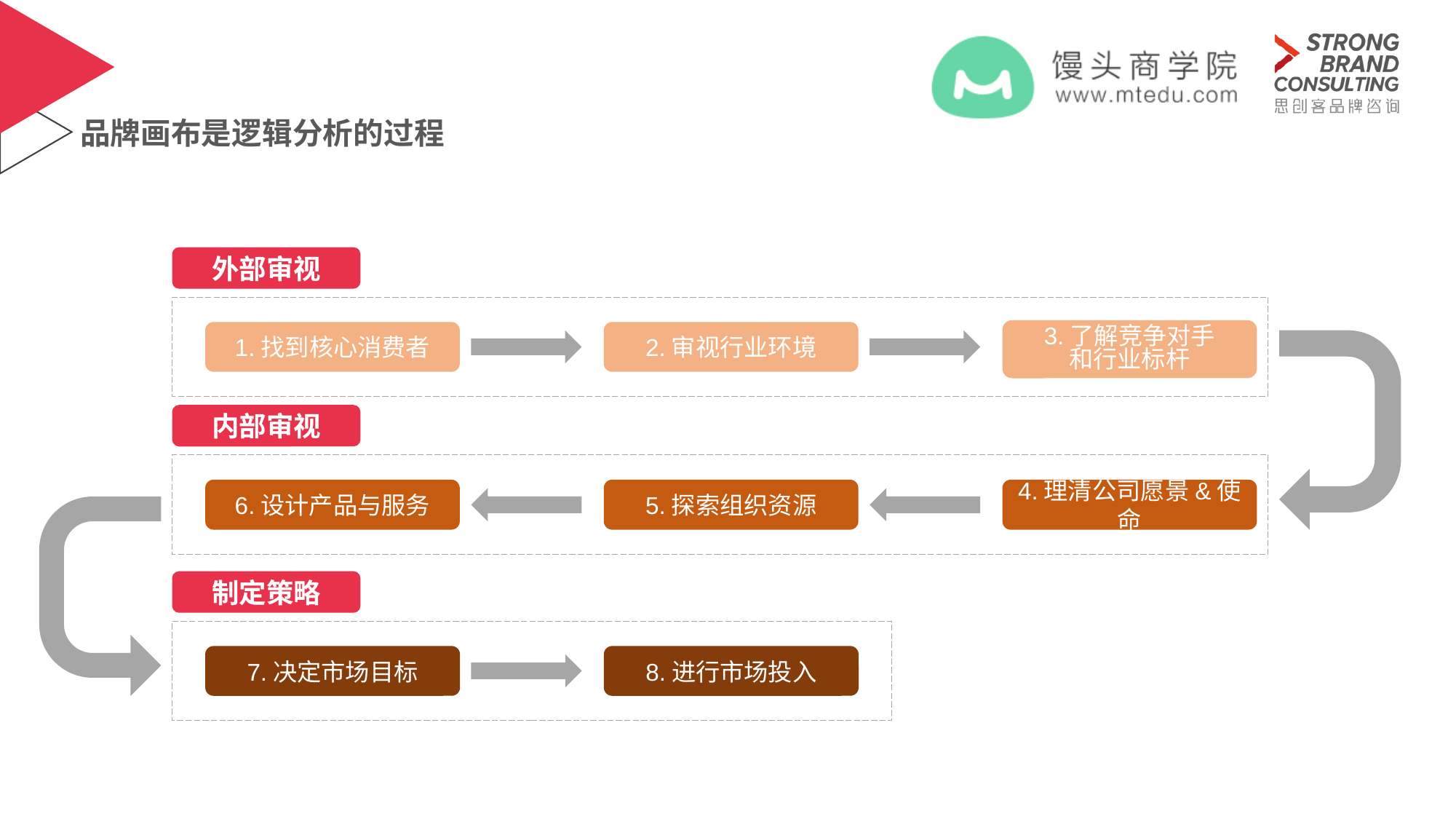

品牌画布是逻辑分析的过程
外部审视

3.了解竞争对手
和行业标杆
1.找到核心消费者
2.审视行业环境

内部审视

6.设计产品与服务
5.探索组织资源
4.理清公司愿景&使命

制定策略

7.决定市场目标
8.进行市场投入